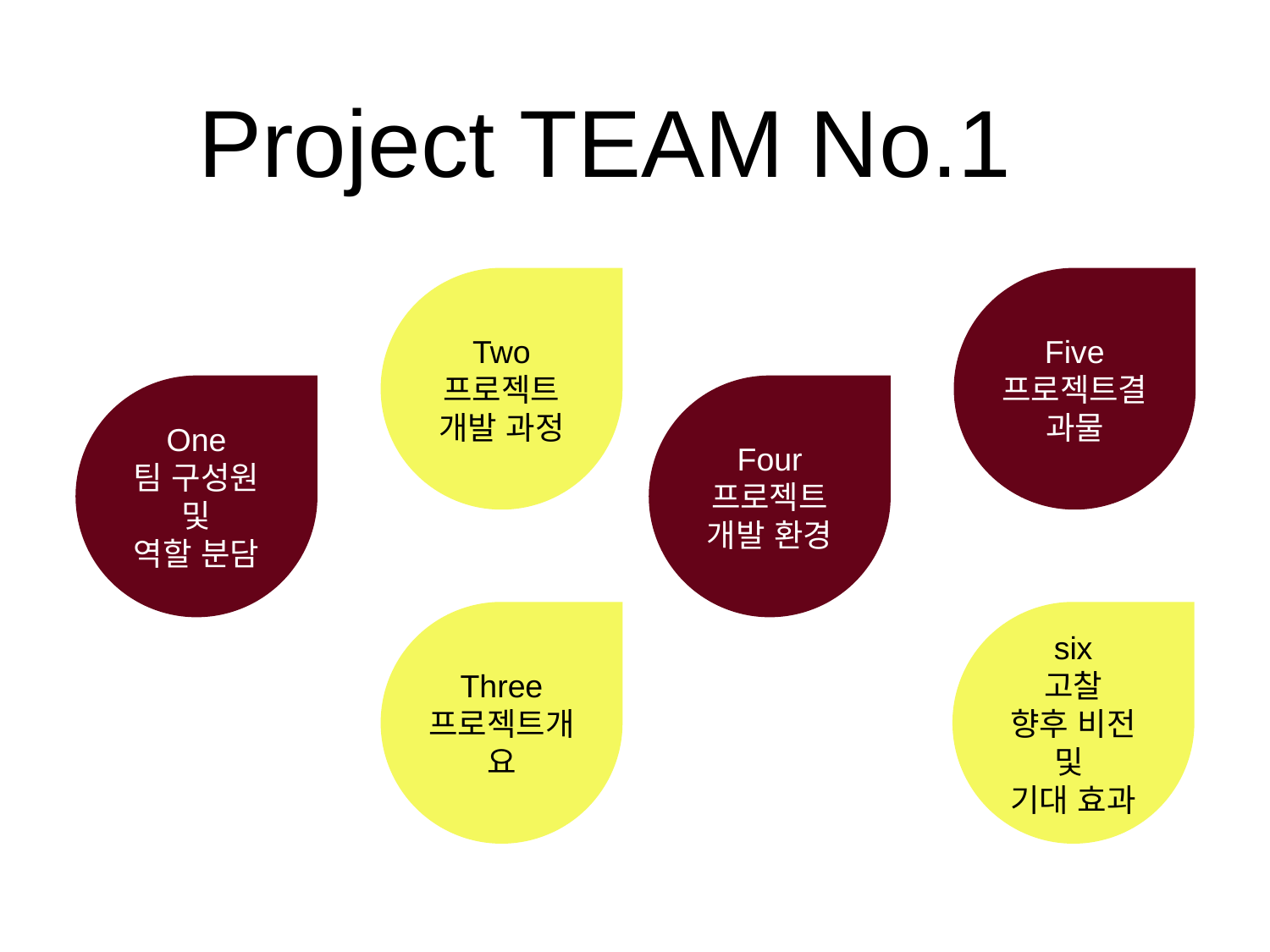

Project TEAM No.1
Two
프로젝트 개발 과정
Five
프로젝트결과물
One
팀 구성원 및
역할 분담
Four
프로젝트 개발 환경
Three
프로젝트개요
six
고찰
향후 비전 및
기대 효과